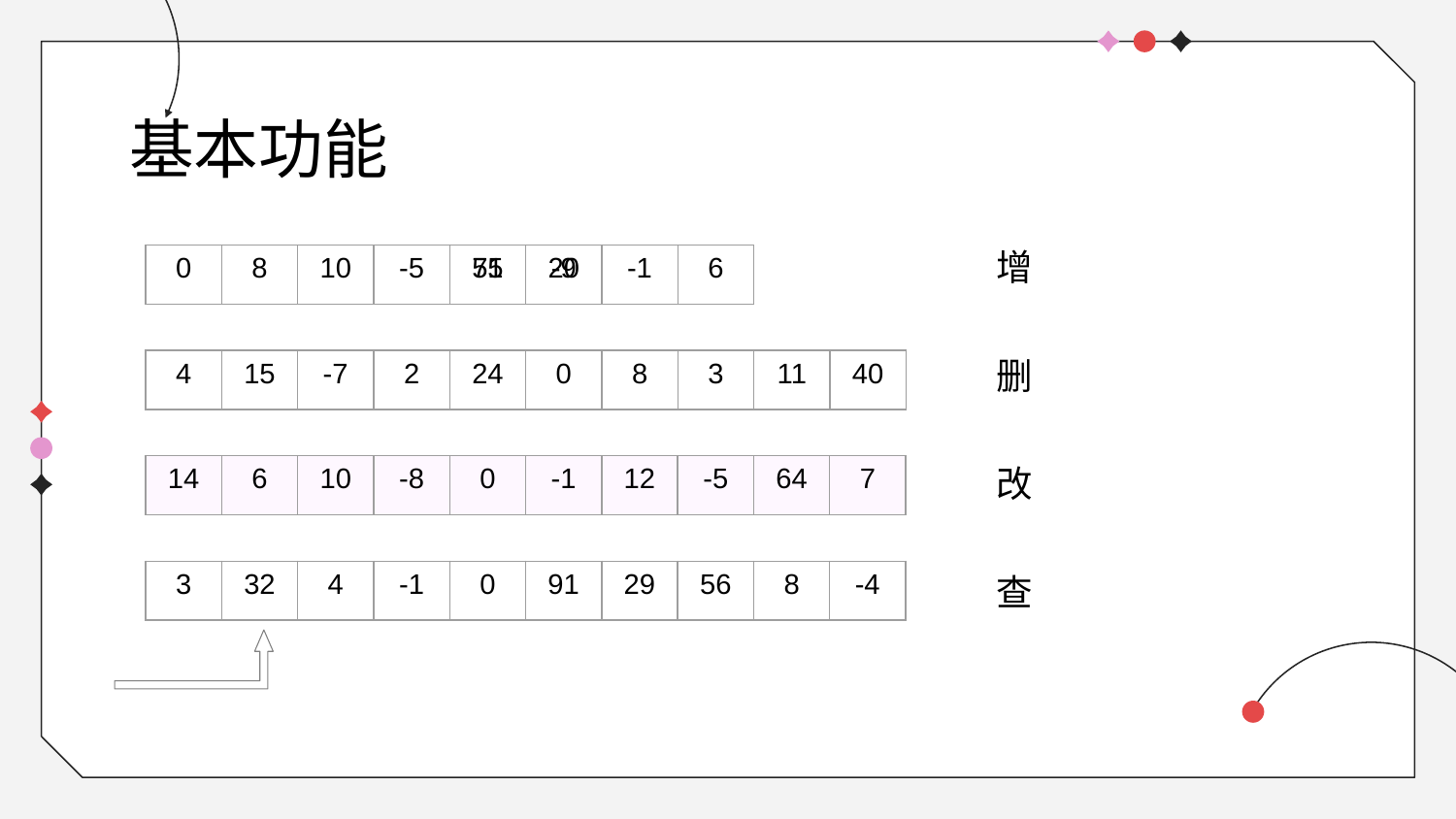

基本功能
增
| 55 | -9 |
| --- | --- |
| 0 | 8 | 10 | -5 |
| --- | --- | --- | --- |
| 71 | 20 | -1 | 6 |
| --- | --- | --- | --- |
删
| 4 | 15 | -7 | 2 |
| --- | --- | --- | --- |
| 24 | 0 |
| --- | --- |
| 8 | 3 | 11 | 40 |
| --- | --- | --- | --- |
改
| 5 | 3 | 0 | 0 | 1 | -1 | 4 | -6 | -1 | -7 |
| --- | --- | --- | --- | --- | --- | --- | --- | --- | --- |
| 14 | 6 | 10 | -8 | 0 | -1 | 12 | -5 | 64 | 7 |
| --- | --- | --- | --- | --- | --- | --- | --- | --- | --- |
| 0 | 11 | 0 | 0 | 7 | 6 | -1 | 35 | 1 | 0 |
| --- | --- | --- | --- | --- | --- | --- | --- | --- | --- |
| 3 | 32 | 4 | -1 | 0 | 91 | 29 | 56 | 8 | -4 |
| --- | --- | --- | --- | --- | --- | --- | --- | --- | --- |
查